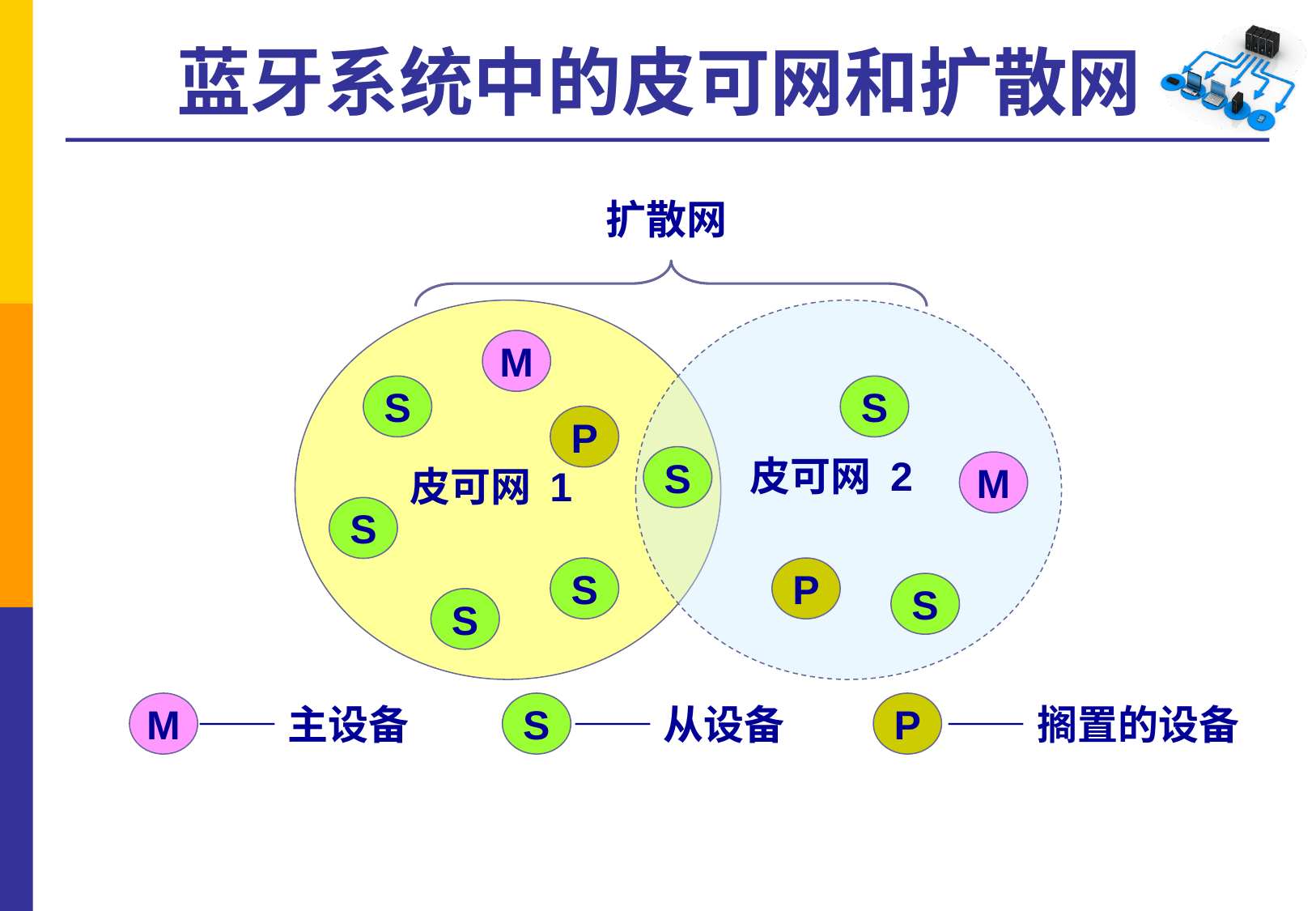

# 蓝牙系统中的皮可网和扩散网

扩散网

M
S
S
P
皮可网 2
S
M
皮可网 1
S
S
P
S
S
M
——主设备
S
P
——搁置的设备
——从设备